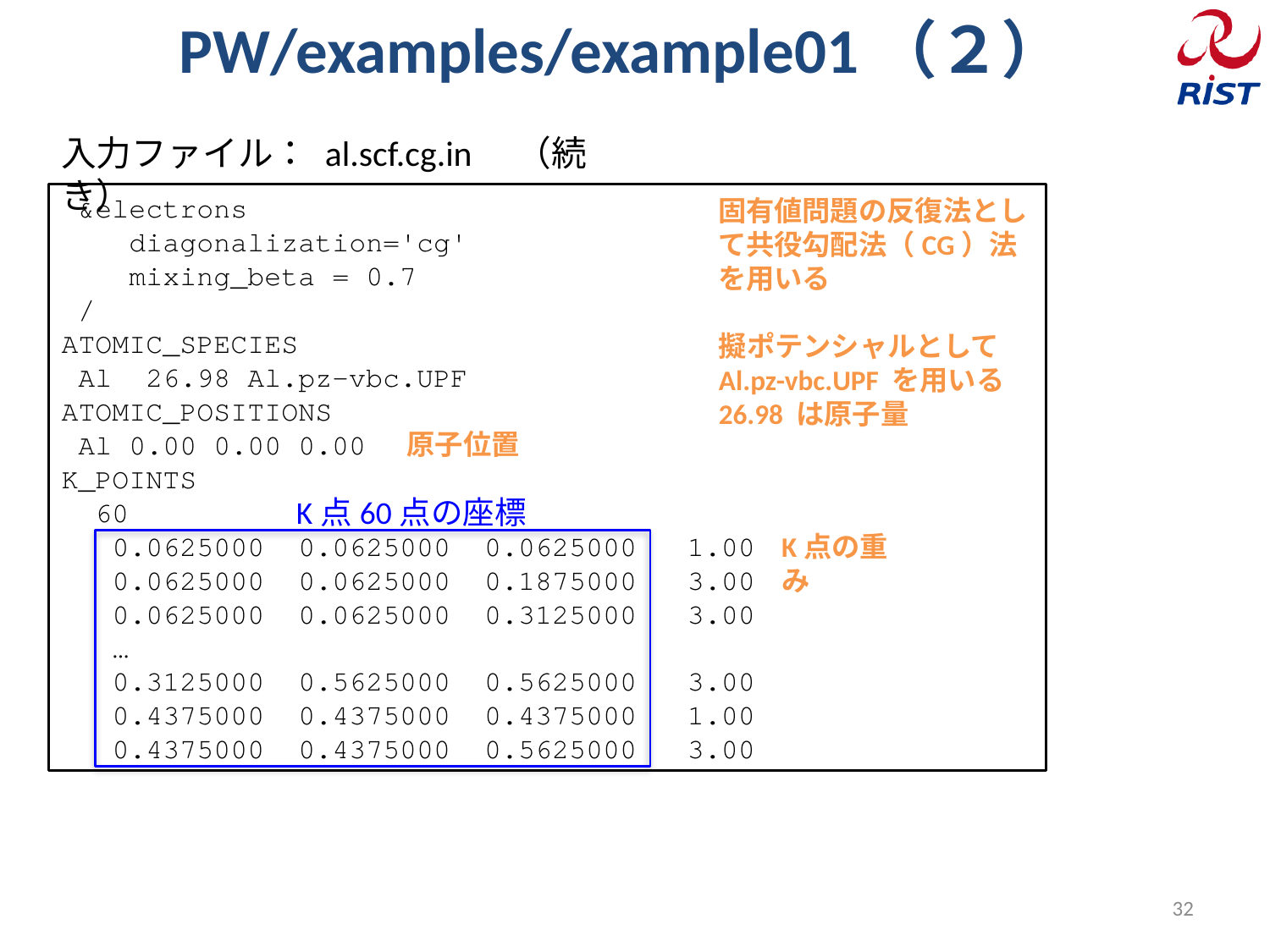

# PW/examples/example01（２）
入力ファイル： al.scf.cg.in　（続き）
 &electrons
    diagonalization='cg'
    mixing_beta = 0.7
 /
ATOMIC_SPECIES
 Al  26.98 Al.pz-vbc.UPF
ATOMIC_POSITIONS
 Al 0.00 0.00 0.00
K_POINTS
  60
   0.0625000  0.0625000  0.0625000   1.00
   0.0625000  0.0625000  0.1875000   3.00
   0.0625000  0.0625000  0.3125000   3.00
   …
   0.3125000  0.5625000  0.5625000   3.00
   0.4375000  0.4375000  0.4375000   1.00
   0.4375000  0.4375000  0.5625000   3.00
固有値問題の反復法として共役勾配法（CG）法を用いる
擬ポテンシャルとして
Al.pz-vbc.UPF を用いる
26.98 は原子量
原子位置
K点60点の座標
K点の重み

32